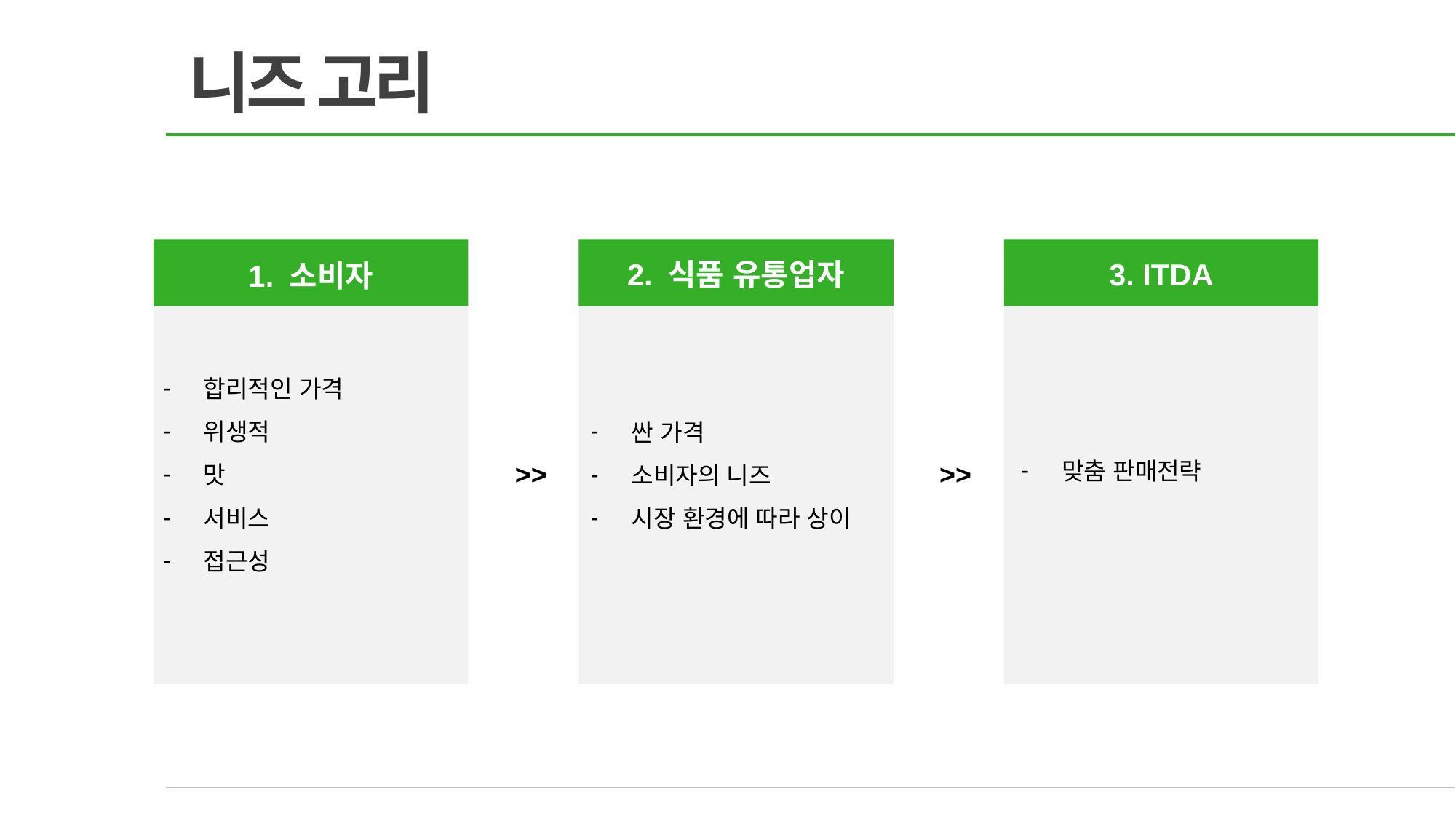

니즈 고리

2. 식품 유통업자
3. ITDA
1. 소비자
>>
>>
합리적인 가격
위생적
맛
서비스
접근성

싼 가격
소비자의 니즈
시장 환경에 따라 상이
맞춤 판매전략